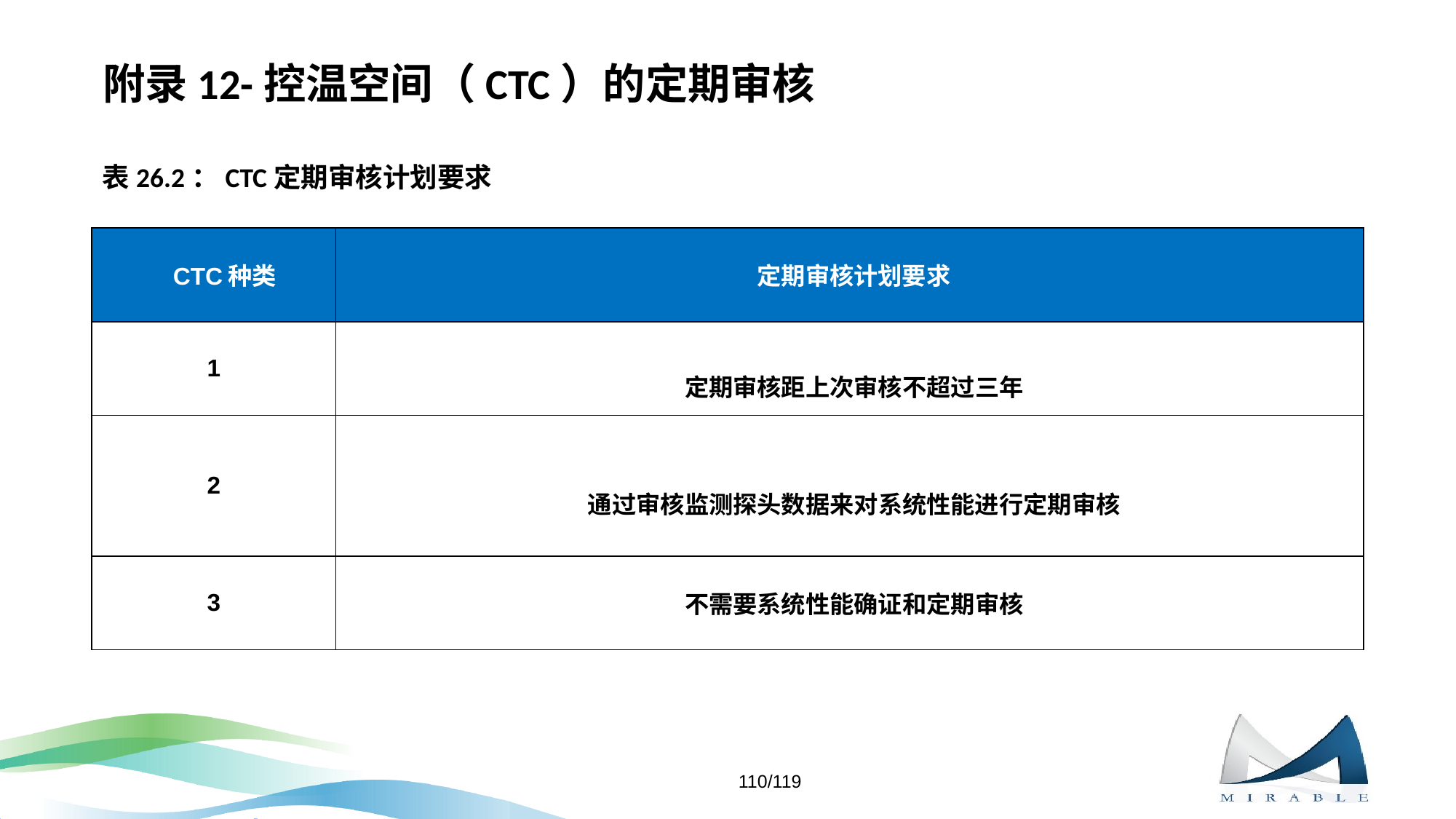

# 附录12-控温空间（CTC）的定期审核
表26.2：CTC定期审核计划要求
| CTC种类 | 定期审核计划要求 |
| --- | --- |
| 1 | 定期审核距上次审核不超过三年 |
| 2 | 通过审核监测探头数据来对系统性能进行定期审核 |
| 3 | 不需要系统性能确证和定期审核 |
110/119